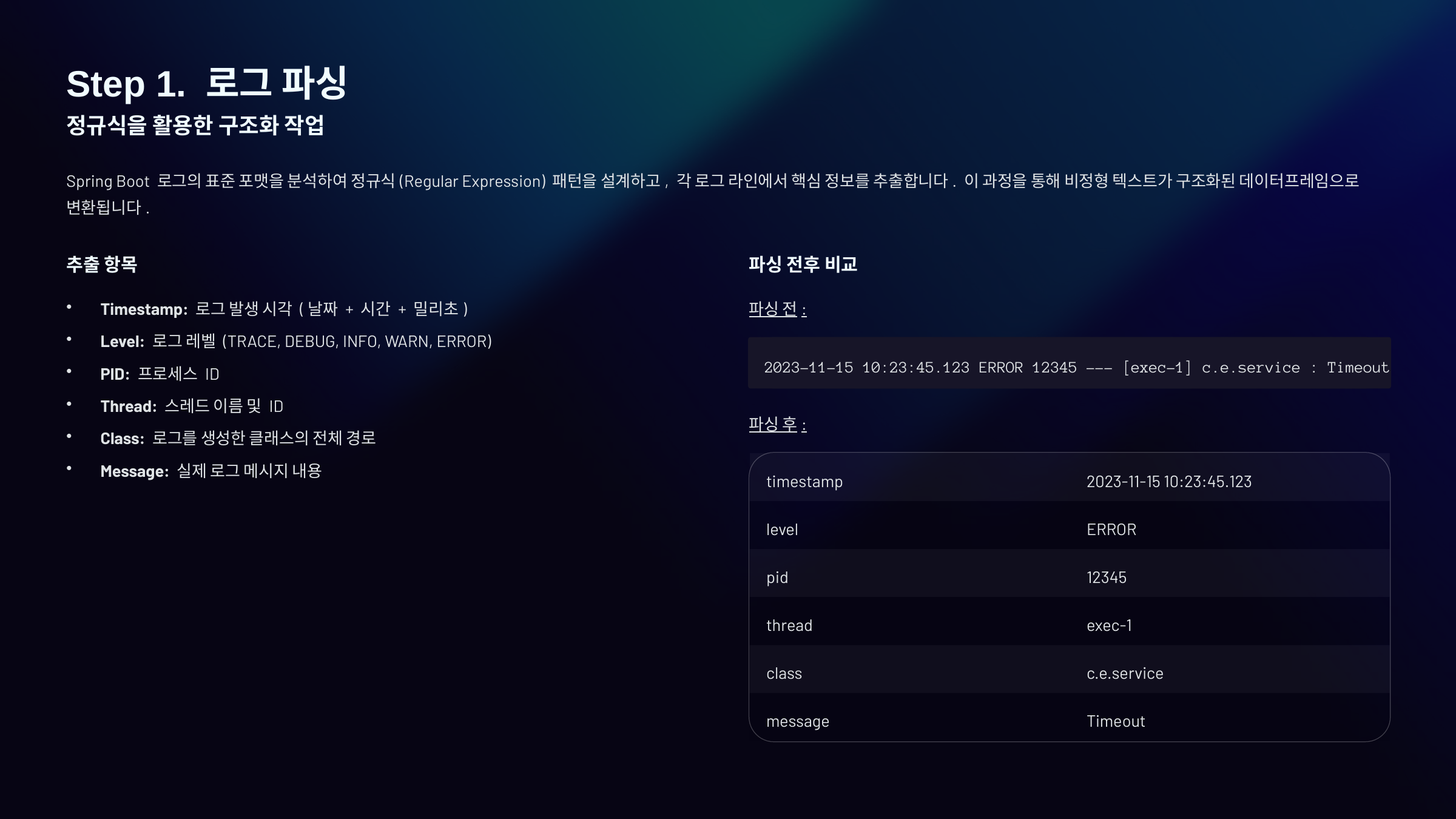

Step 1. 로그 파싱
정규식을 활용한 구조화 작업
Spring Boot 로그의 표준 포맷을 분석하여 정규식(Regular Expression) 패턴을 설계하고, 각 로그 라인에서 핵심 정보를 추출합니다. 이 과정을 통해 비정형 텍스트가 구조화된 데이터프레임으로 변환됩니다.
추출 항목
파싱 전후 비교
Timestamp: 로그 발생 시각 (날짜 + 시간 + 밀리초)
파싱 전:
Level: 로그 레벨 (TRACE, DEBUG, INFO, WARN, ERROR)

2023-11-15 10:23:45.123 ERROR 12345 --- [exec-1] c.e.service : Timeout
PID: 프로세스 ID
Thread: 스레드 이름 및 ID
파싱 후:
Class: 로그를 생성한 클래스의 전체 경로

Message: 실제 로그 메시지 내용
timestamp
2023-11-15 10:23:45.123

level
ERROR

pid
12345

thread
exec-1

class
c.e.service

message
Timeout